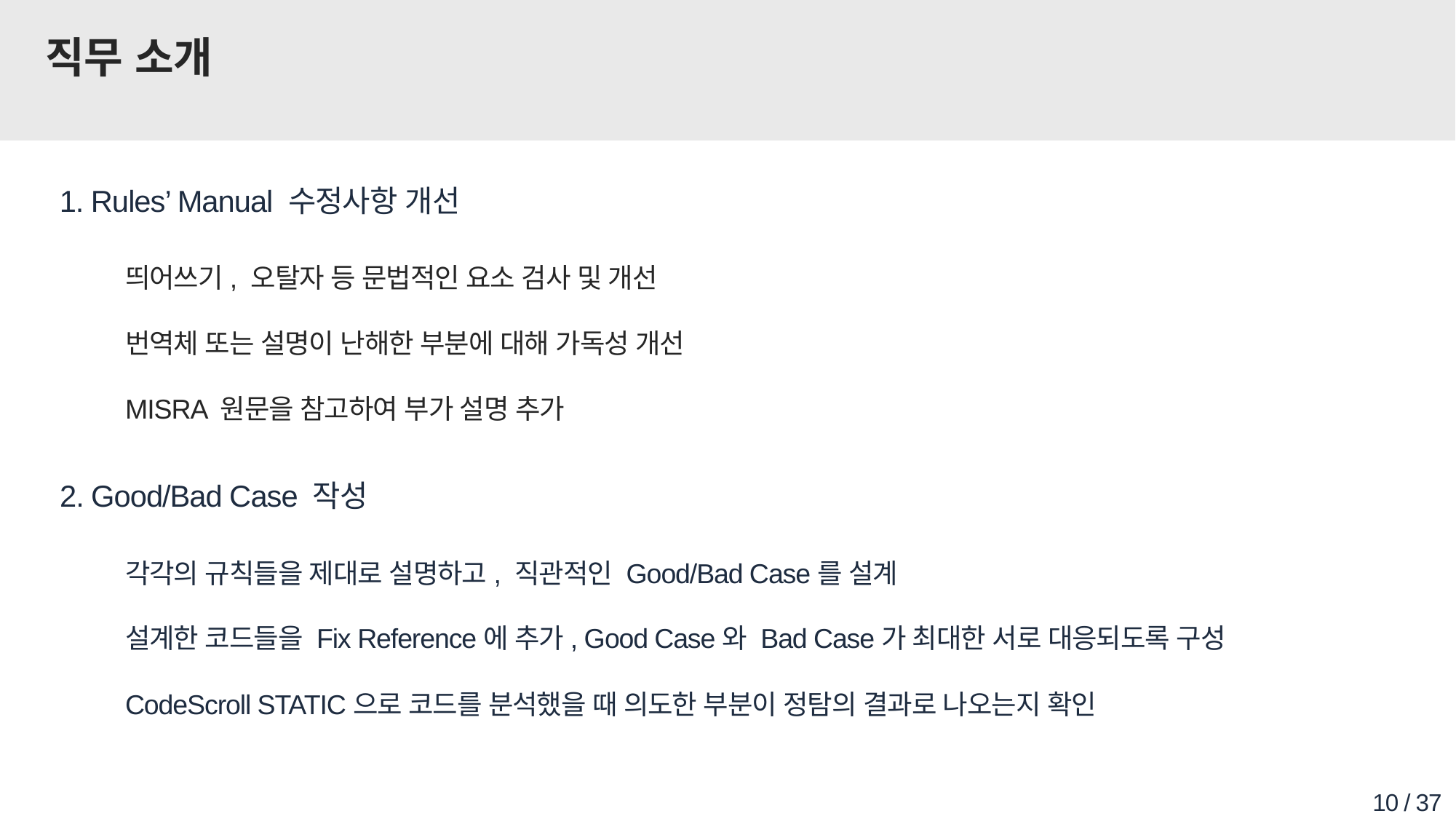

# 직무 소개
1. Rules’ Manual 수정사항 개선
띄어쓰기, 오탈자 등 문법적인 요소 검사 및 개선
번역체 또는 설명이 난해한 부분에 대해 가독성 개선
MISRA 원문을 참고하여 부가 설명 추가
2. Good/Bad Case 작성
각각의 규칙들을 제대로 설명하고, 직관적인 Good/Bad Case를 설계
설계한 코드들을 Fix Reference에 추가, Good Case와 Bad Case가 최대한 서로 대응되도록 구성
CodeScroll STATIC으로 코드를 분석했을 때 의도한 부분이 정탐의 결과로 나오는지 확인
10 / 37